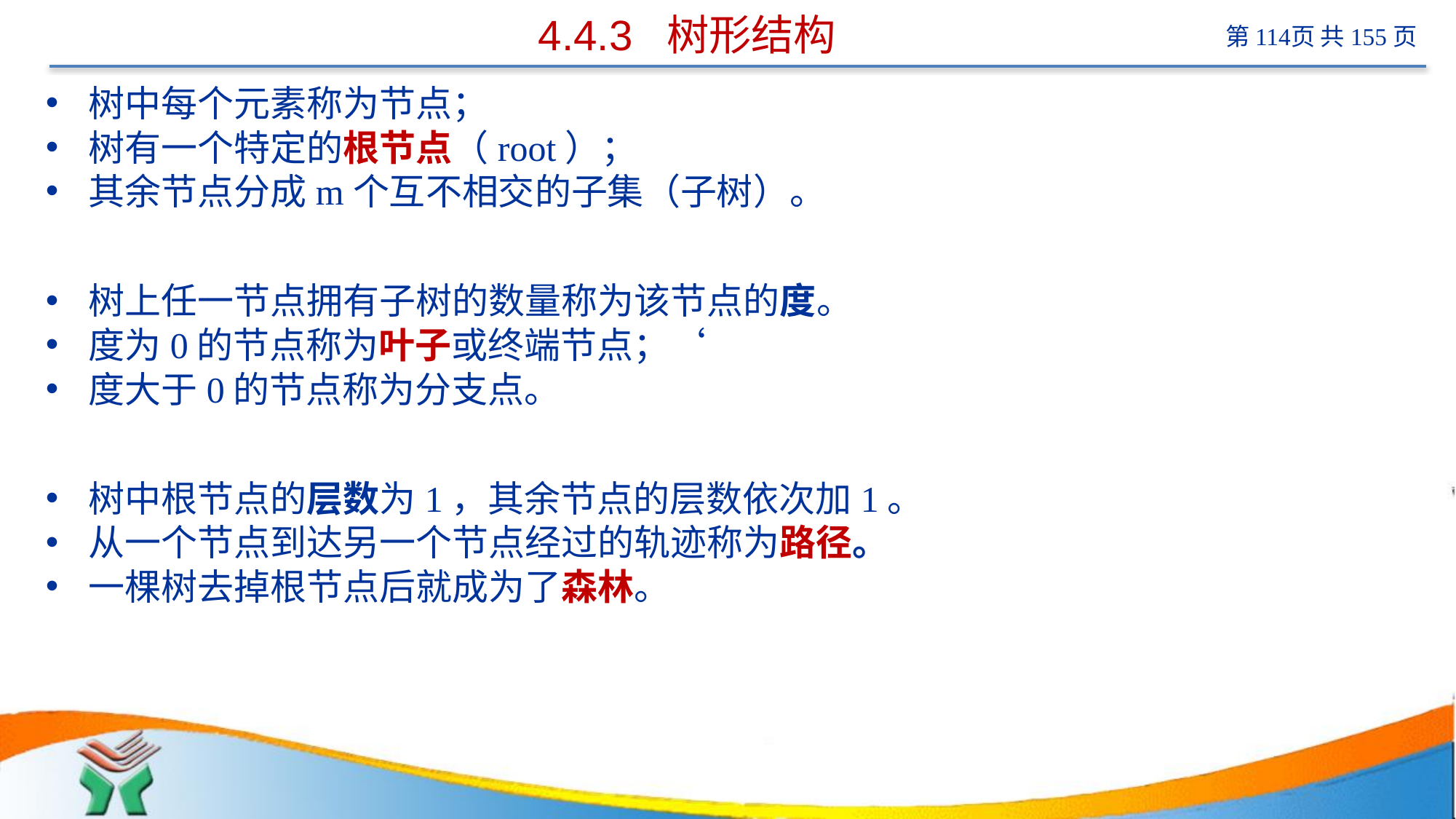

# 4.4.3  树形结构
树中每个元素称为节点；
树有一个特定的根节点（root）；
其余节点分成m个互不相交的子集（子树）。

树上任一节点拥有子树的数量称为该节点的度。
度为0的节点称为叶子或终端节点；‘
度大于0的节点称为分支点。

树中根节点的层数为1，其余节点的层数依次加1。
从一个节点到达另一个节点经过的轨迹称为路径。
一棵树去掉根节点后就成为了森林。